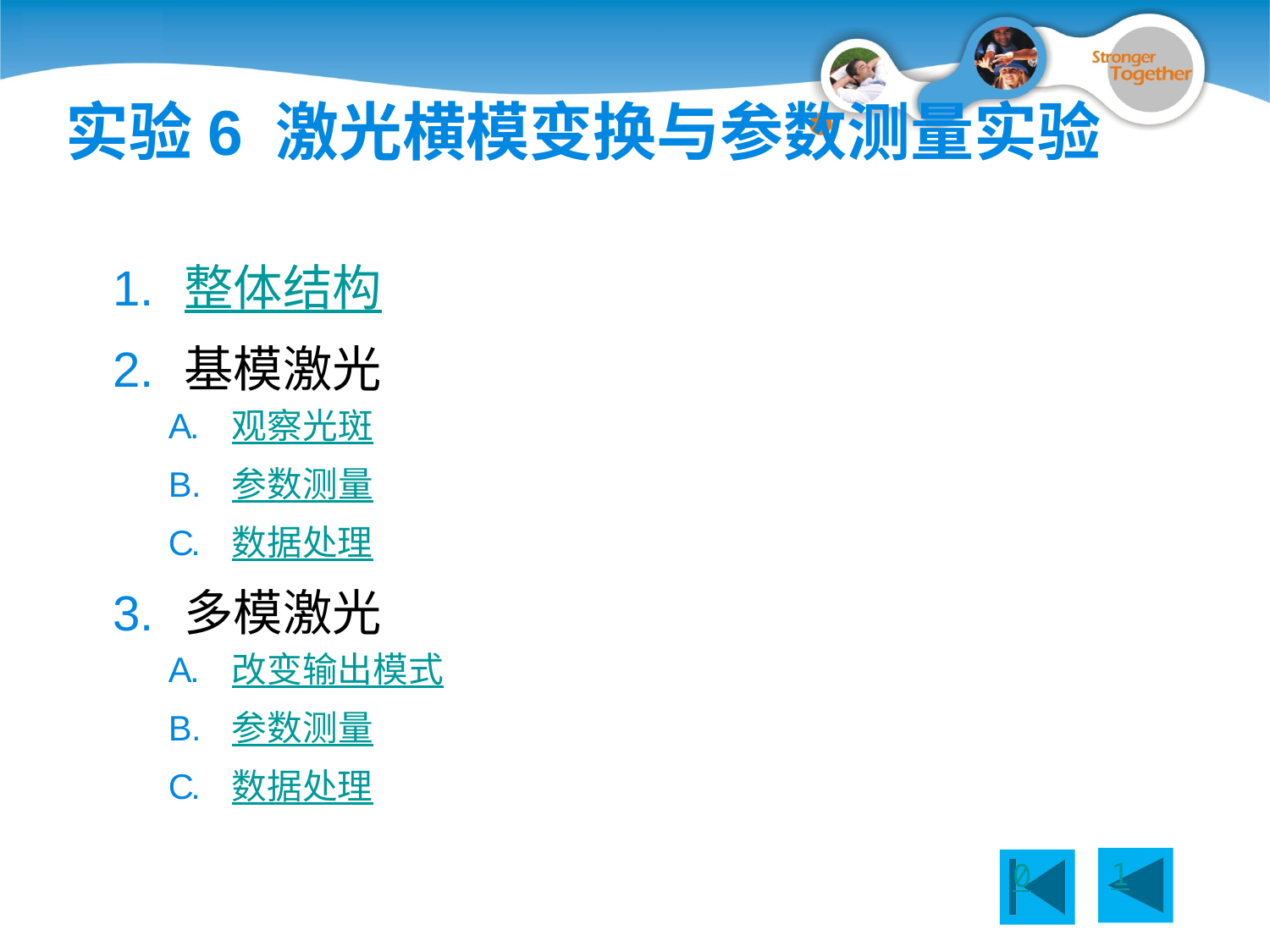

# 实验6 激光横模变换与参数测量实验
整体结构
基模激光
观察光斑
参数测量
数据处理
多模激光
改变输出模式
参数测量
数据处理
1
0